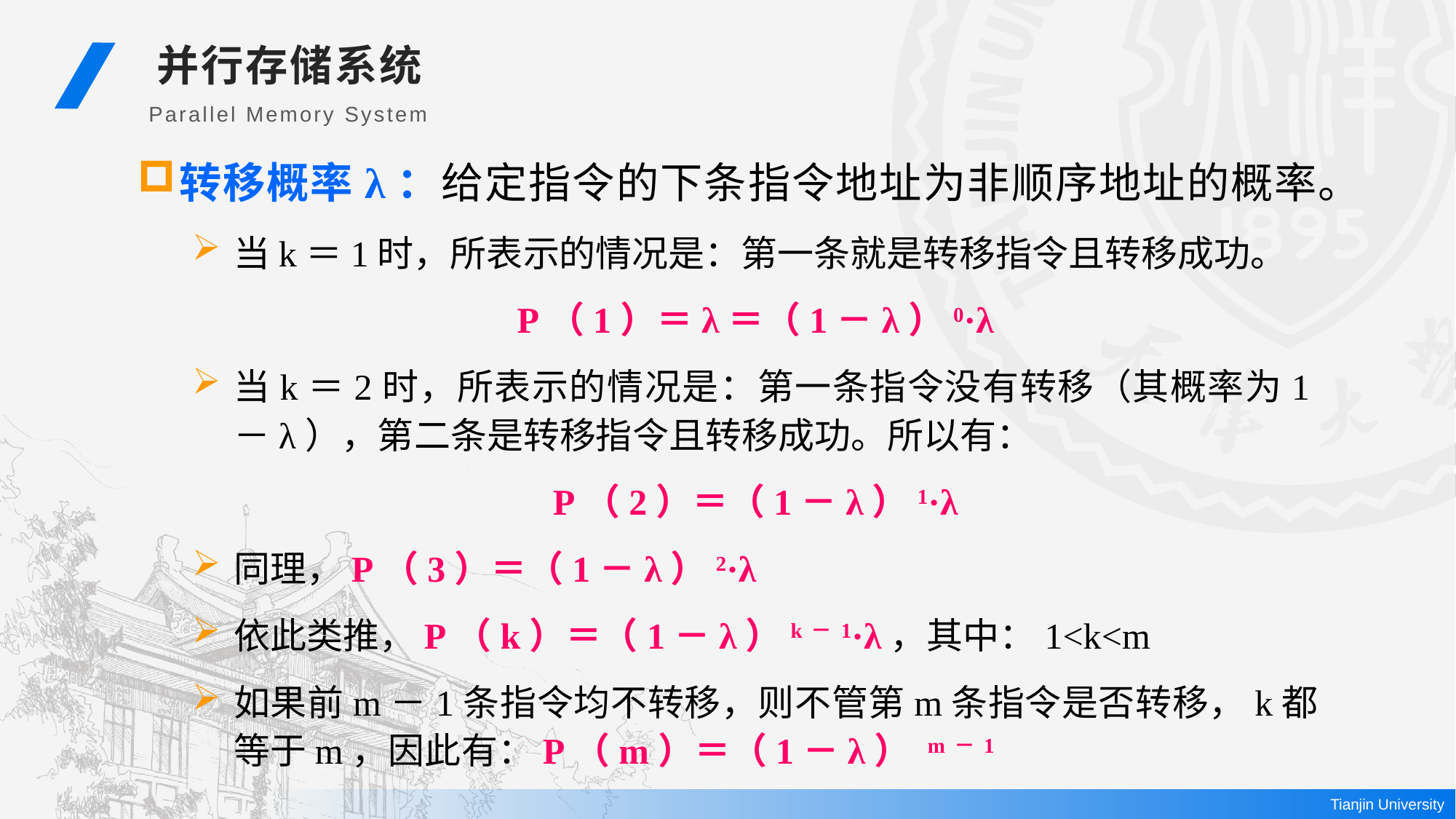

并行存储系统
Parallel Memory System
转移概率λ：给定指令的下条指令地址为非顺序地址的概率。
当k＝1时，所表示的情况是：第一条就是转移指令且转移成功。
P（1）＝λ＝（1－λ）0·λ
当k＝2时，所表示的情况是：第一条指令没有转移（其概率为1－λ），第二条是转移指令且转移成功。所以有：
P（2）＝（1－λ）1·λ
同理，P（3）＝（1－λ）2·λ
依此类推，P（k）＝（1－λ）k－1·λ，其中：1<k<m
如果前m－1条指令均不转移，则不管第m条指令是否转移，k都等于m，因此有：P（m）＝（1－λ） m－1